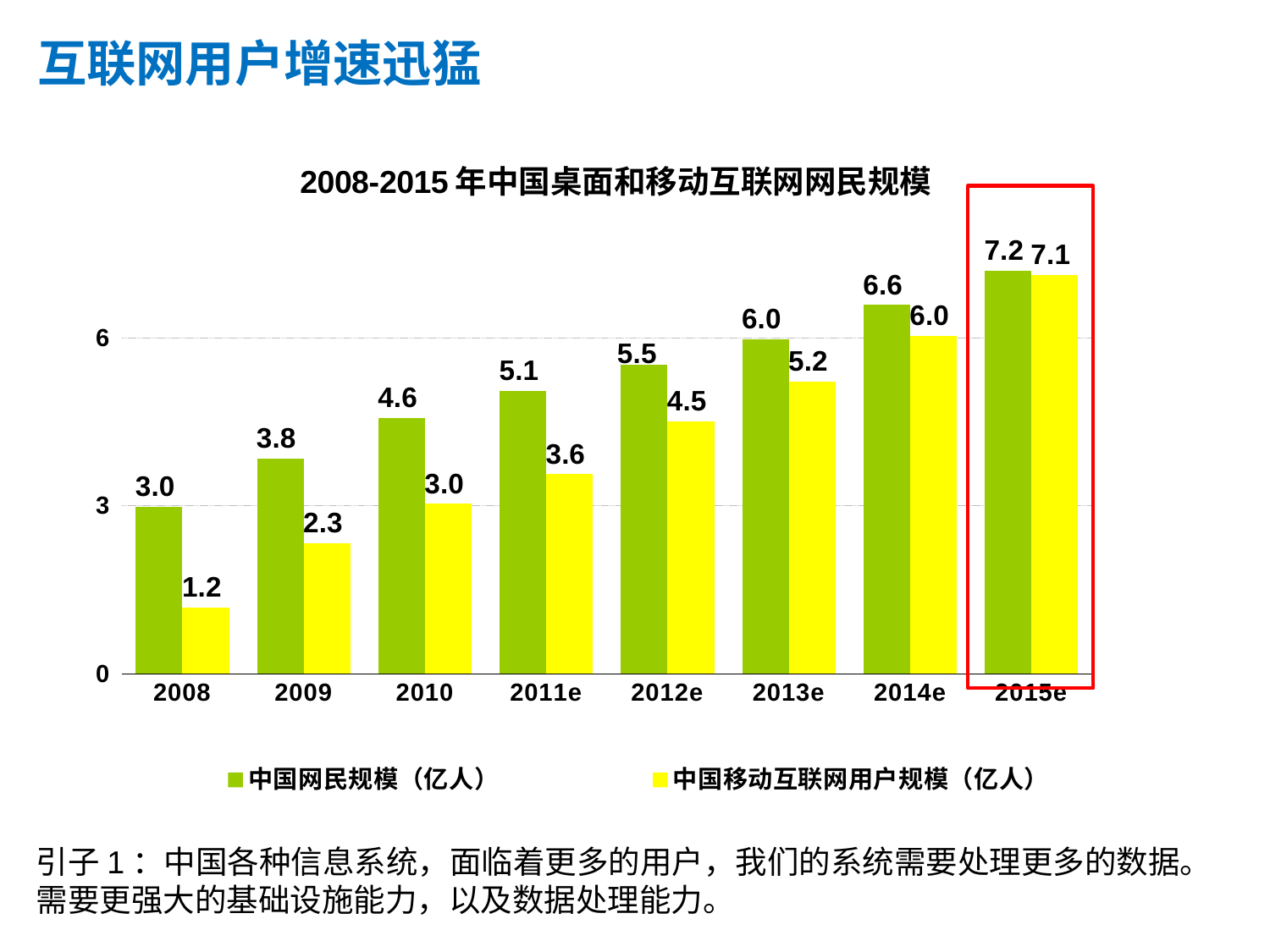

# 互联网用户增速迅猛

### Chart: 2008-2015年中国桌面和移动互联网网民规模

| Category | 中国网民规模（亿人） | 中国移动互联网用户规模（亿人） |
|---|---|---|
| 2008 | 2.98 | 1.1800000000000033 |
| 2009 | 3.84 | 2.3299999999999987 |
| 2010 | 4.57 | 3.03 |
| 2011e | 5.05 | 3.56 |
| 2012e | 5.50955 | 4.51 |
| 2013e | 5.977861750000002 | 5.22 |
| 2014e | 6.5876036485 | 6.03 |
| 2015e | 7.200250787810512 | 7.1199999999999966 |
引子1：中国各种信息系统，面临着更多的用户，我们的系统需要处理更多的数据。
需要更强大的基础设施能力，以及数据处理能力。